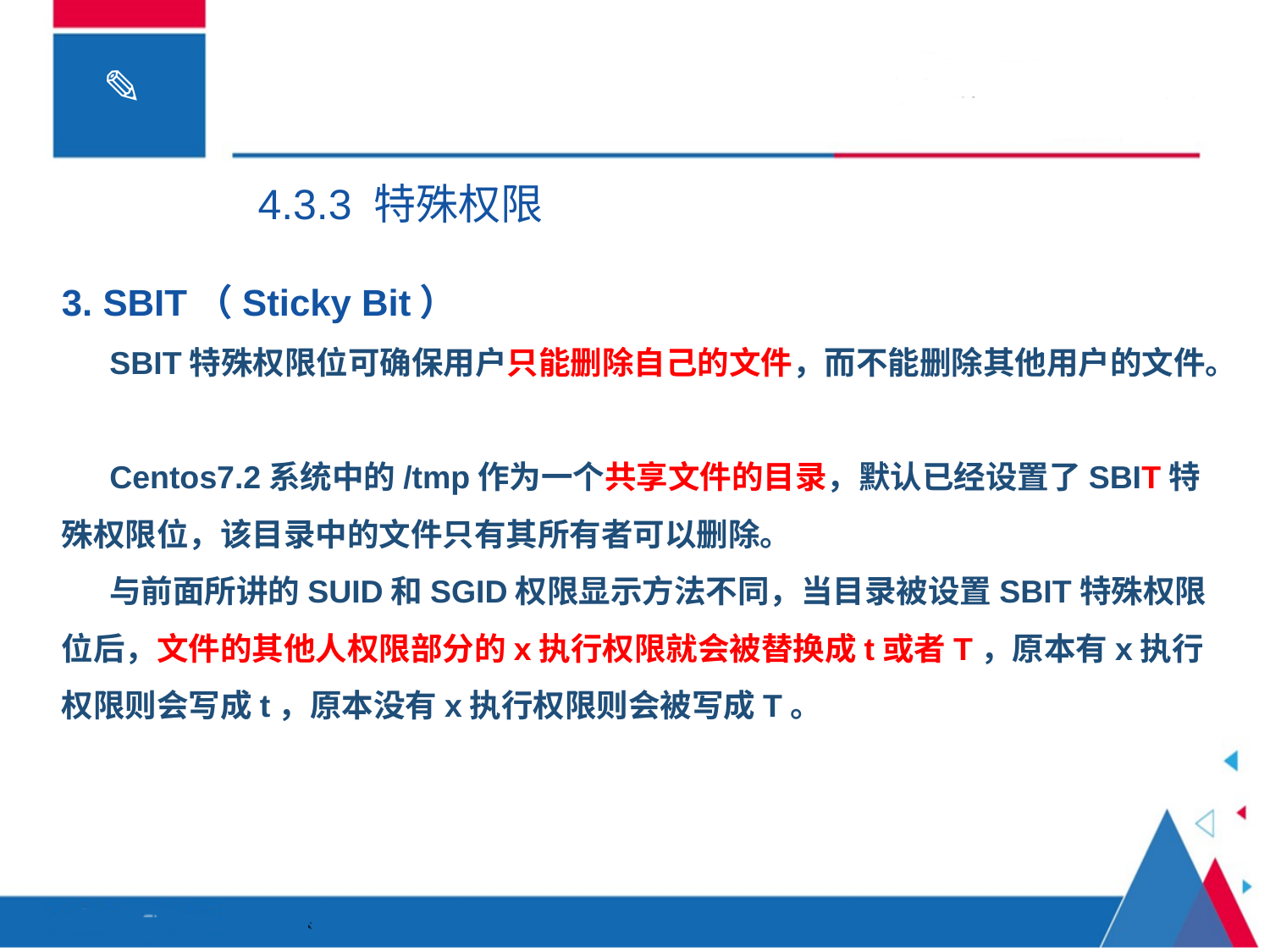

4.3.3 特殊权限
3. SBIT（Sticky Bit）
SBIT特殊权限位可确保用户只能删除自己的文件，而不能删除其他用户的文件。
Centos7.2系统中的/tmp作为一个共享文件的目录，默认已经设置了SBIT特殊权限位，该目录中的文件只有其所有者可以删除。
与前面所讲的SUID和SGID权限显示方法不同，当目录被设置SBIT特殊权限位后，文件的其他人权限部分的x执行权限就会被替换成t或者T，原本有x执行权限则会写成t，原本没有x执行权限则会被写成T。